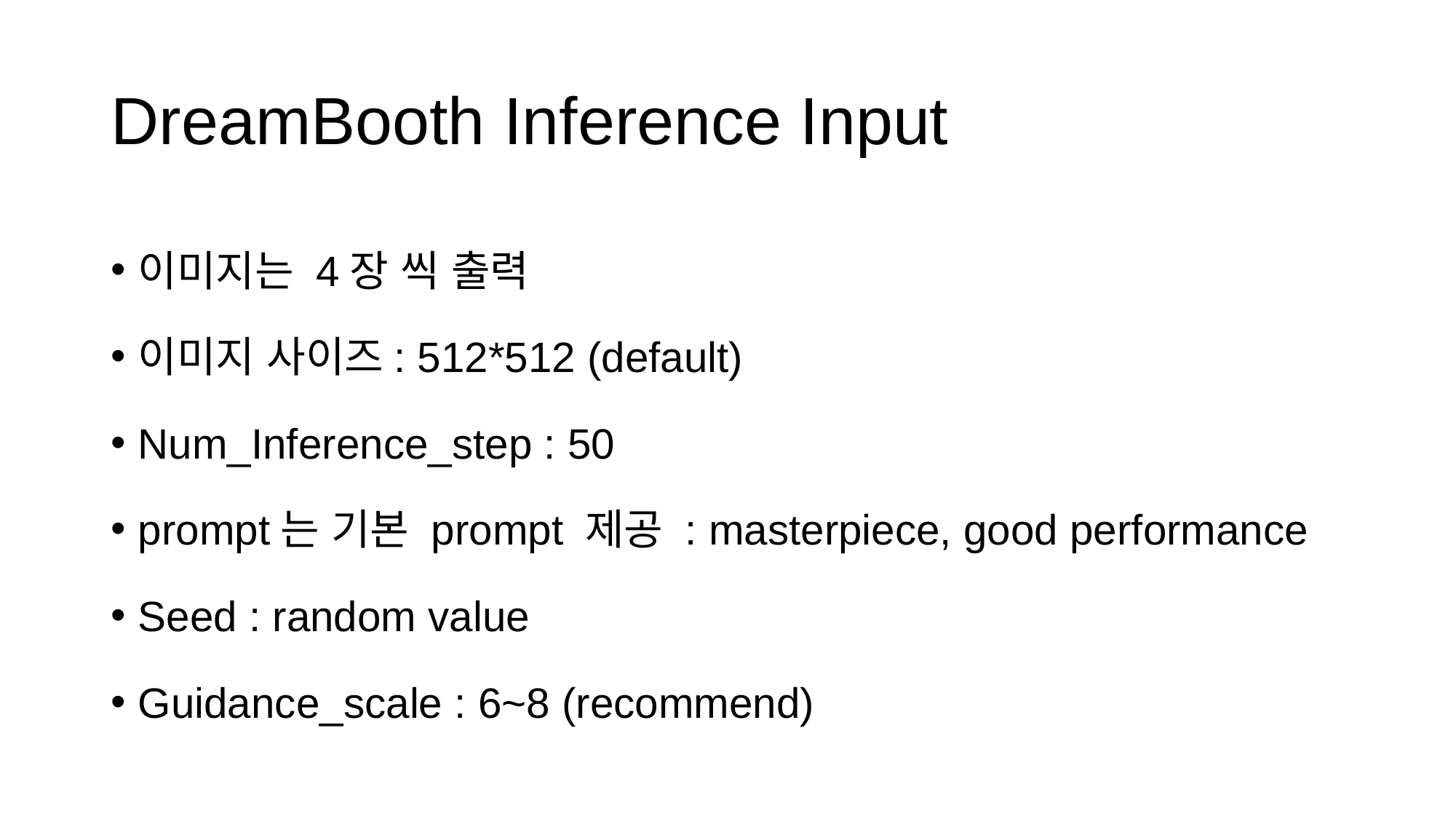

# DreamBooth Inference Input
이미지는 4장 씩 출력
이미지 사이즈: 512*512 (default)
Num_Inference_step : 50
prompt는 기본 prompt 제공 : masterpiece, good performance
Seed : random value
Guidance_scale : 6~8 (recommend)